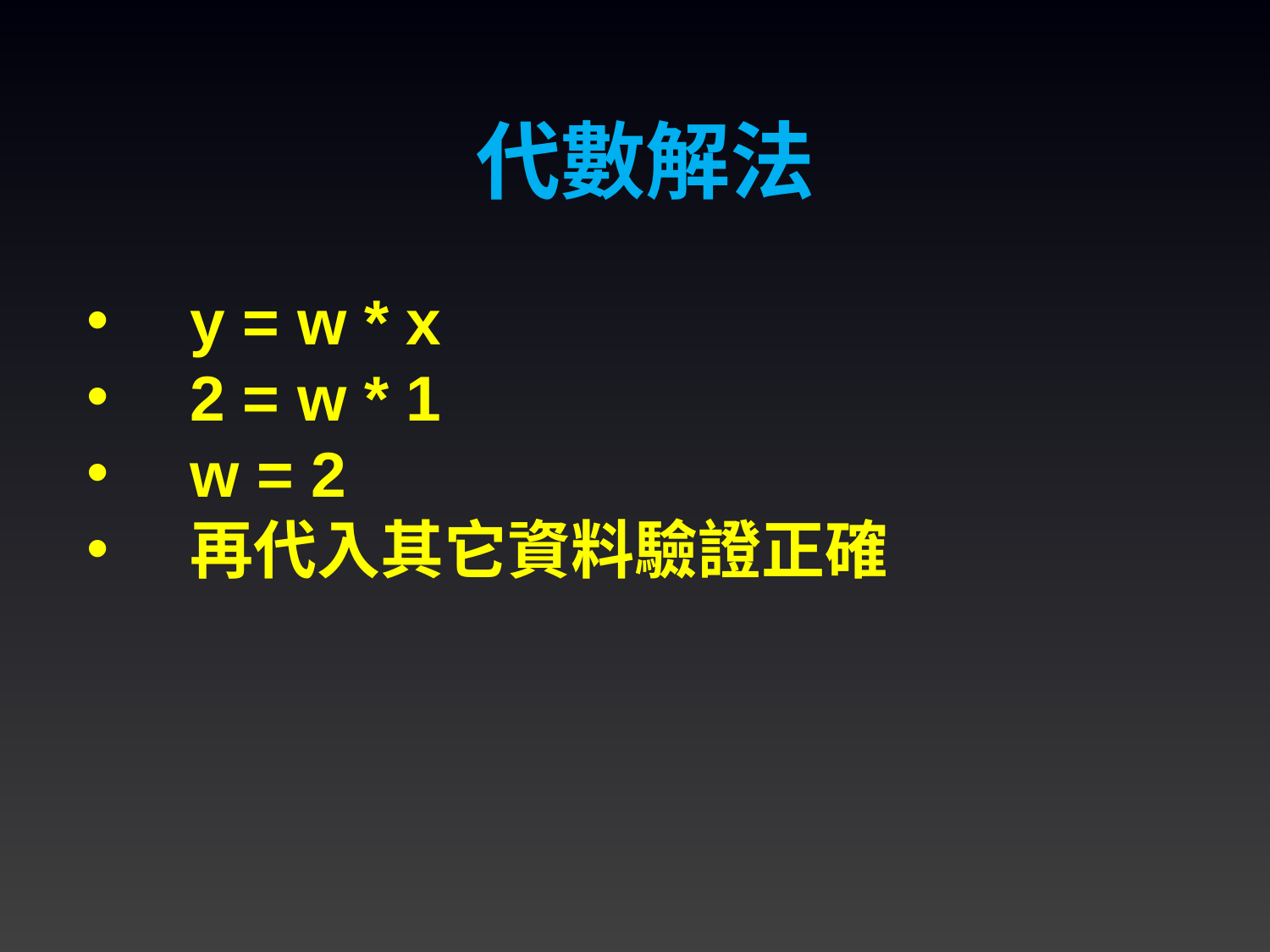

代數解法
y = w * x
2 = w * 1
w = 2
再代入其它資料驗證正確